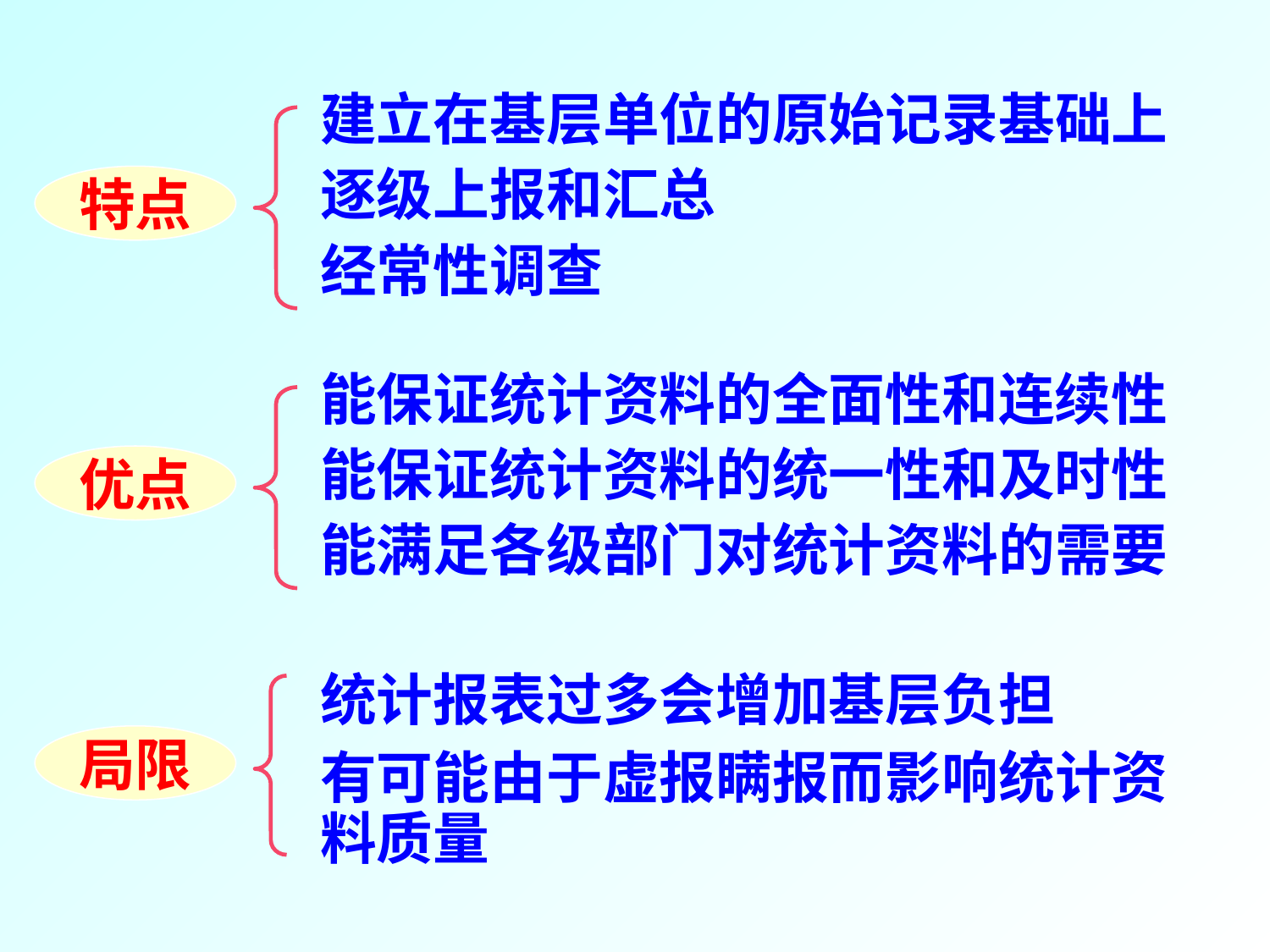

建立在基层单位的原始记录基础上
逐级上报和汇总
经常性调查

特点
能保证统计资料的全面性和连续性
能保证统计资料的统一性和及时性
能满足各级部门对统计资料的需要

优点
统计报表过多会增加基层负担
有可能由于虚报瞒报而影响统计资料质量

局限